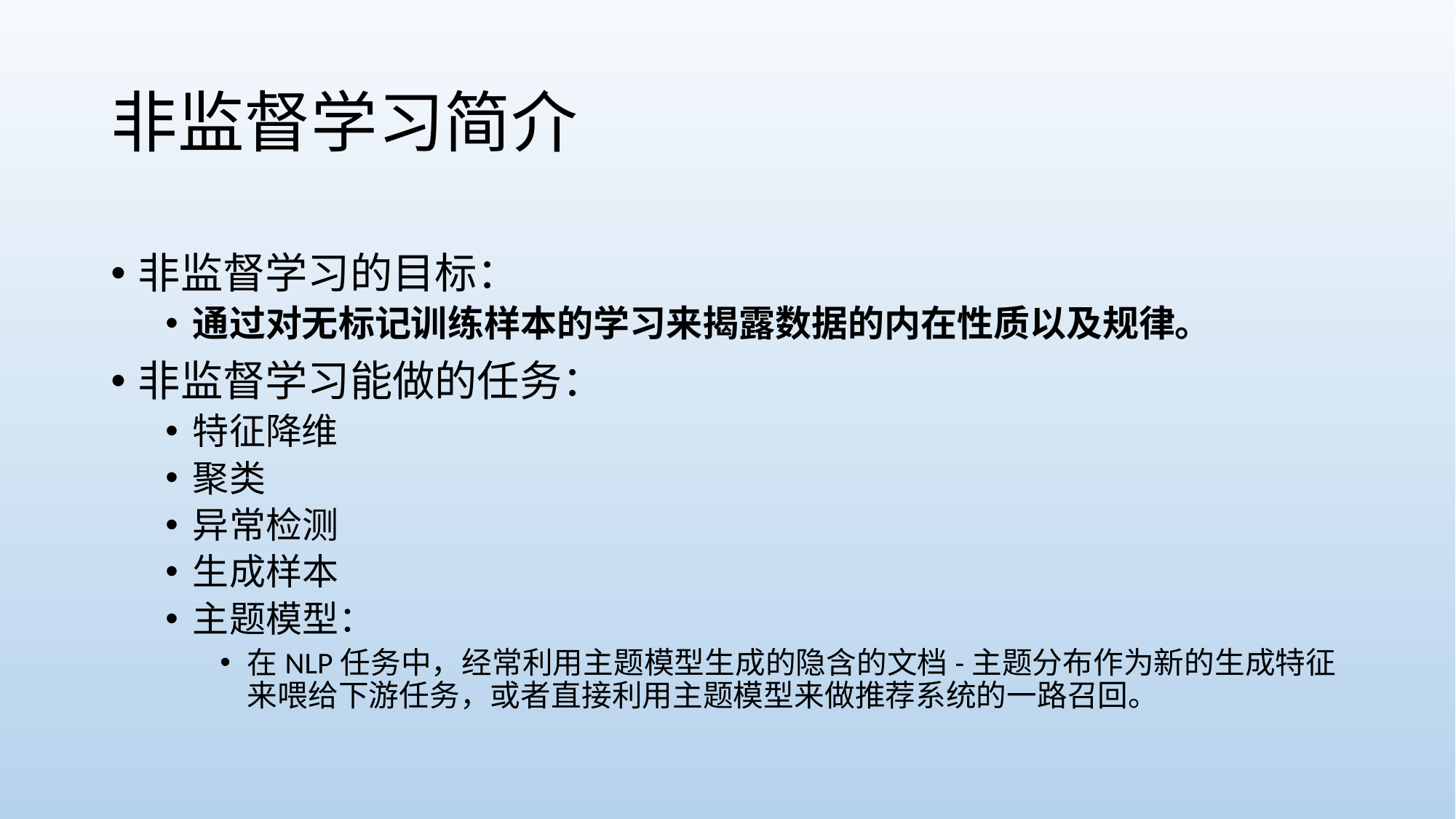

# 非监督学习简介
非监督学习的目标：
通过对无标记训练样本的学习来揭露数据的内在性质以及规律。
非监督学习能做的任务：
特征降维
聚类
异常检测
生成样本
主题模型：
在NLP任务中，经常利用主题模型生成的隐含的文档-主题分布作为新的生成特征来喂给下游任务，或者直接利用主题模型来做推荐系统的一路召回。